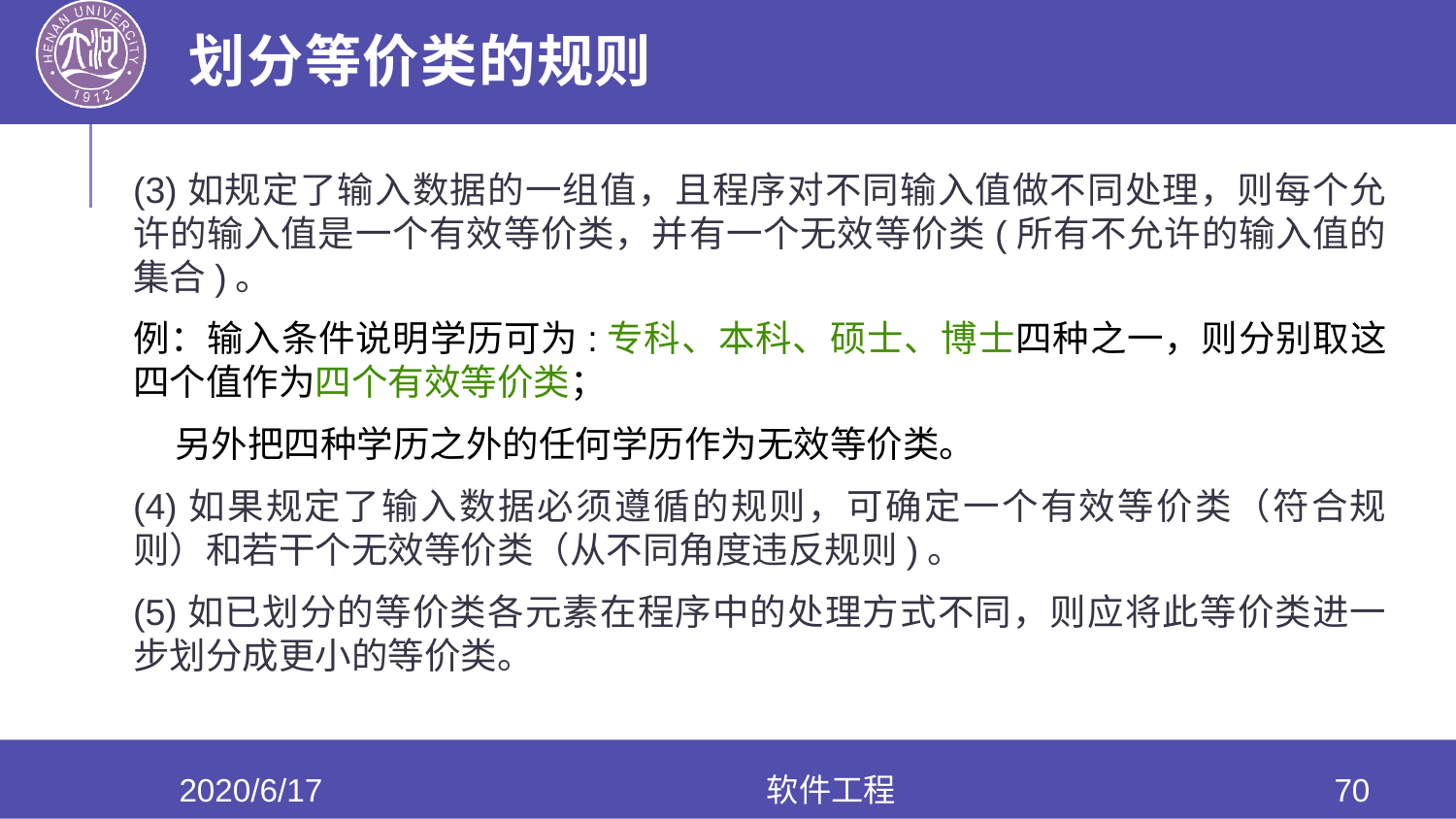

# 划分等价类的规则
(3)如规定了输入数据的一组值，且程序对不同输入值做不同处理，则每个允许的输入值是一个有效等价类，并有一个无效等价类(所有不允许的输入值的集合)。
例：输入条件说明学历可为:专科、本科、硕士、博士四种之一，则分别取这四个值作为四个有效等价类；
    另外把四种学历之外的任何学历作为无效等价类。
(4)如果规定了输入数据必须遵循的规则，可确定一个有效等价类（符合规则）和若干个无效等价类（从不同角度违反规则)。
(5)如已划分的等价类各元素在程序中的处理方式不同，则应将此等价类进一步划分成更小的等价类。
2020/6/17
软件工程
70